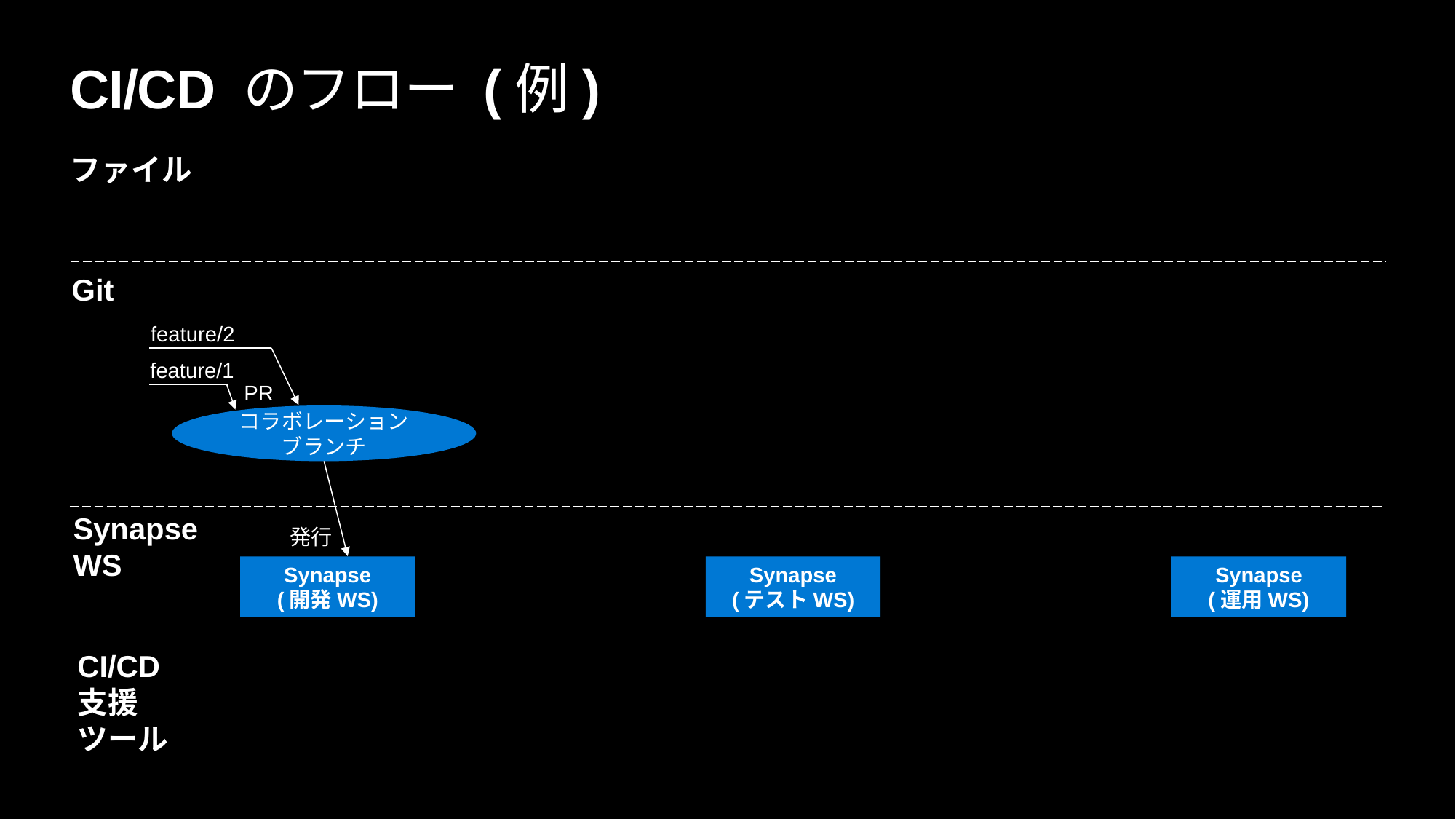

# CI/CD のフロー (例)
ファイル
Git
feature/2
feature/1
PR
コラボレーション
ブランチ
Synapse
WS
発行
Synapse
(開発WS)
Synapse
(テストWS)
Synapse
(運用WS)
CI/CD
支援
ツール